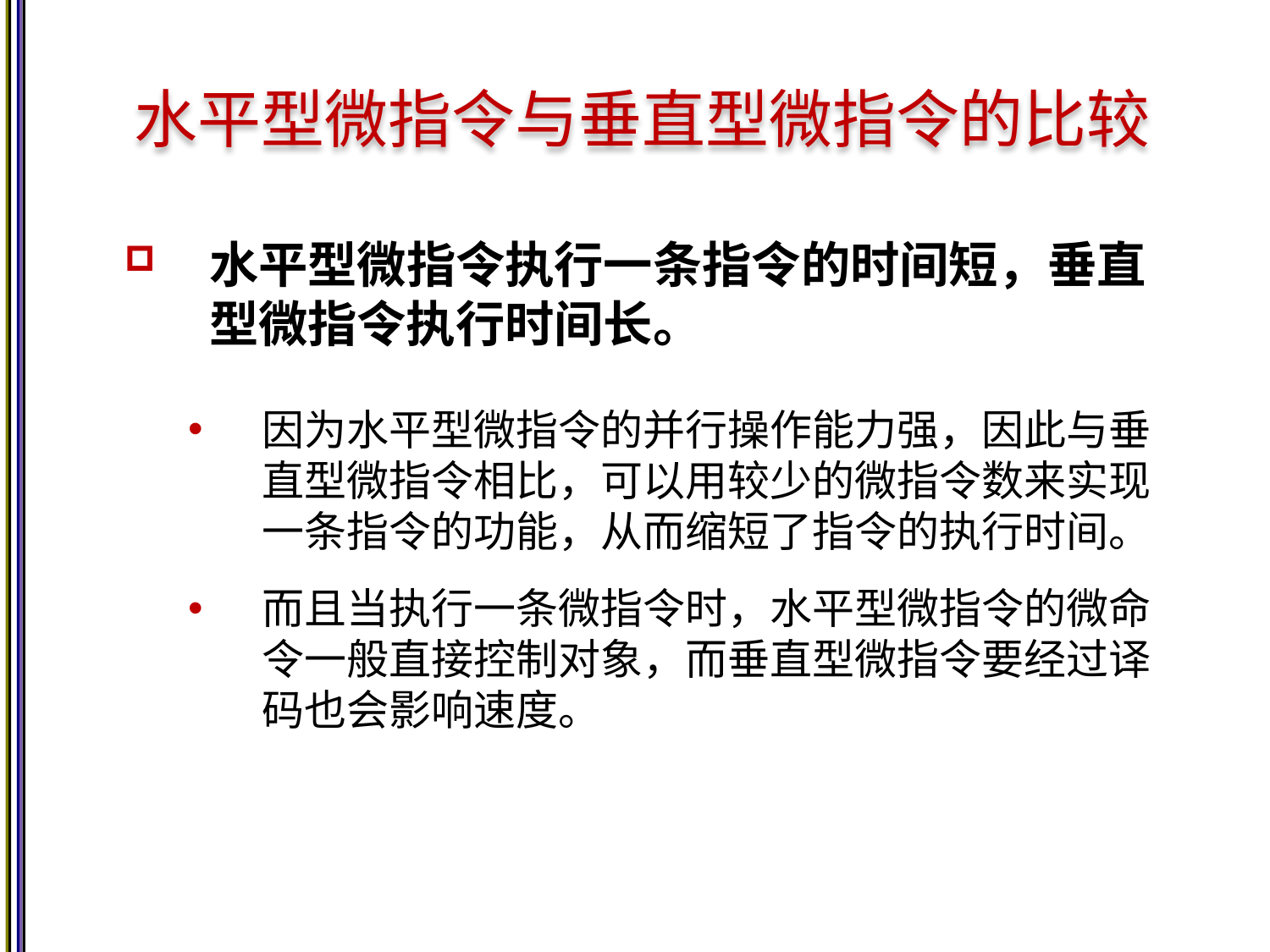

# 水平型微指令与垂直型微指令的比较
水平型微指令执行一条指令的时间短，垂直型微指令执行时间长。
因为水平型微指令的并行操作能力强，因此与垂直型微指令相比，可以用较少的微指令数来实现一条指令的功能，从而缩短了指令的执行时间。
而且当执行一条微指令时，水平型微指令的微命令一般直接控制对象，而垂直型微指令要经过译码也会影响速度。
100